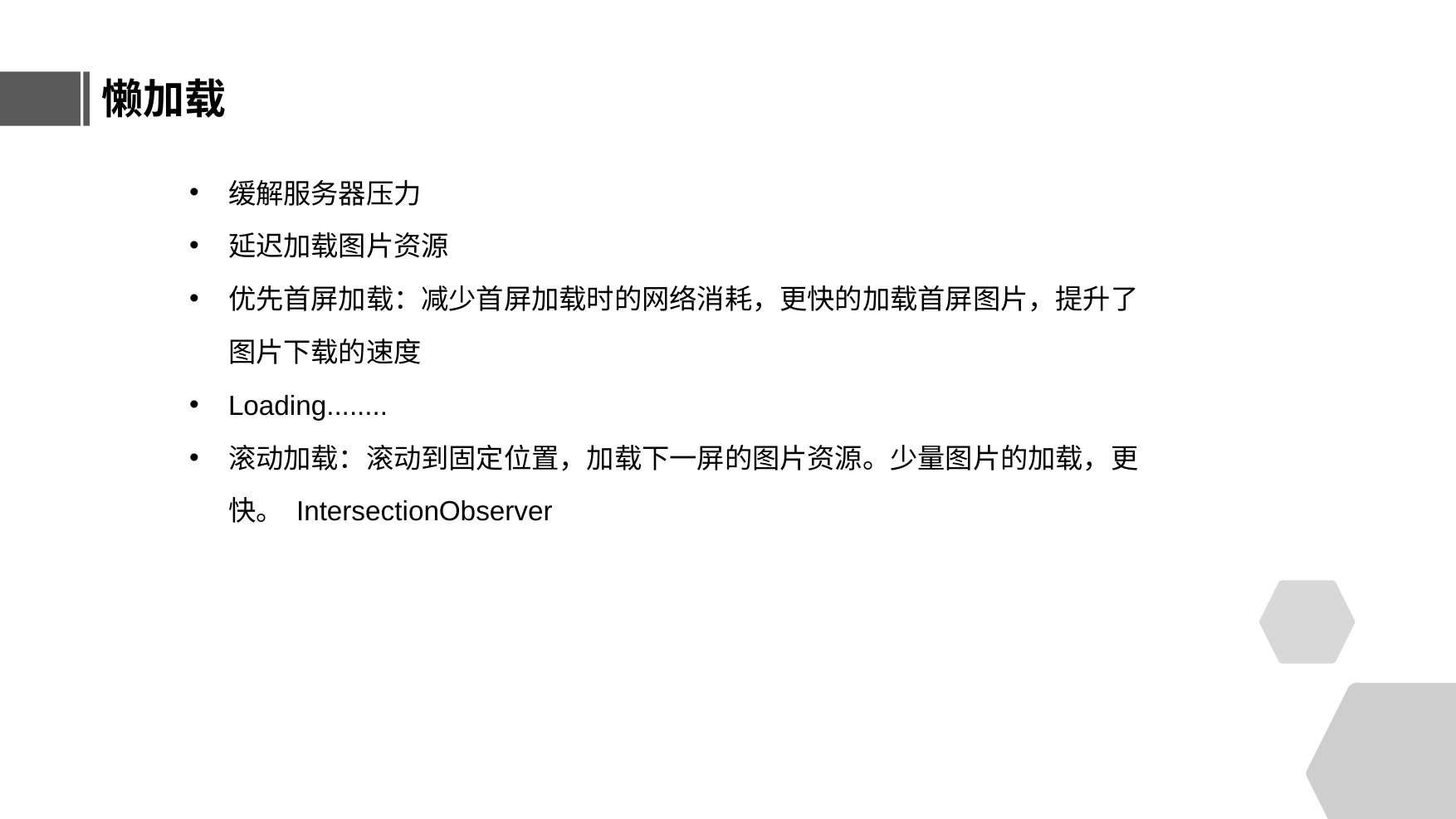

懒加载

缓解服务器压力
延迟加载图片资源
优先首屏加载：减少首屏加载时的网络消耗，更快的加载首屏图片，提升了图片下载的速度
Loading........
滚动加载：滚动到固定位置，加载下一屏的图片资源。少量图片的加载，更快。 IntersectionObserver